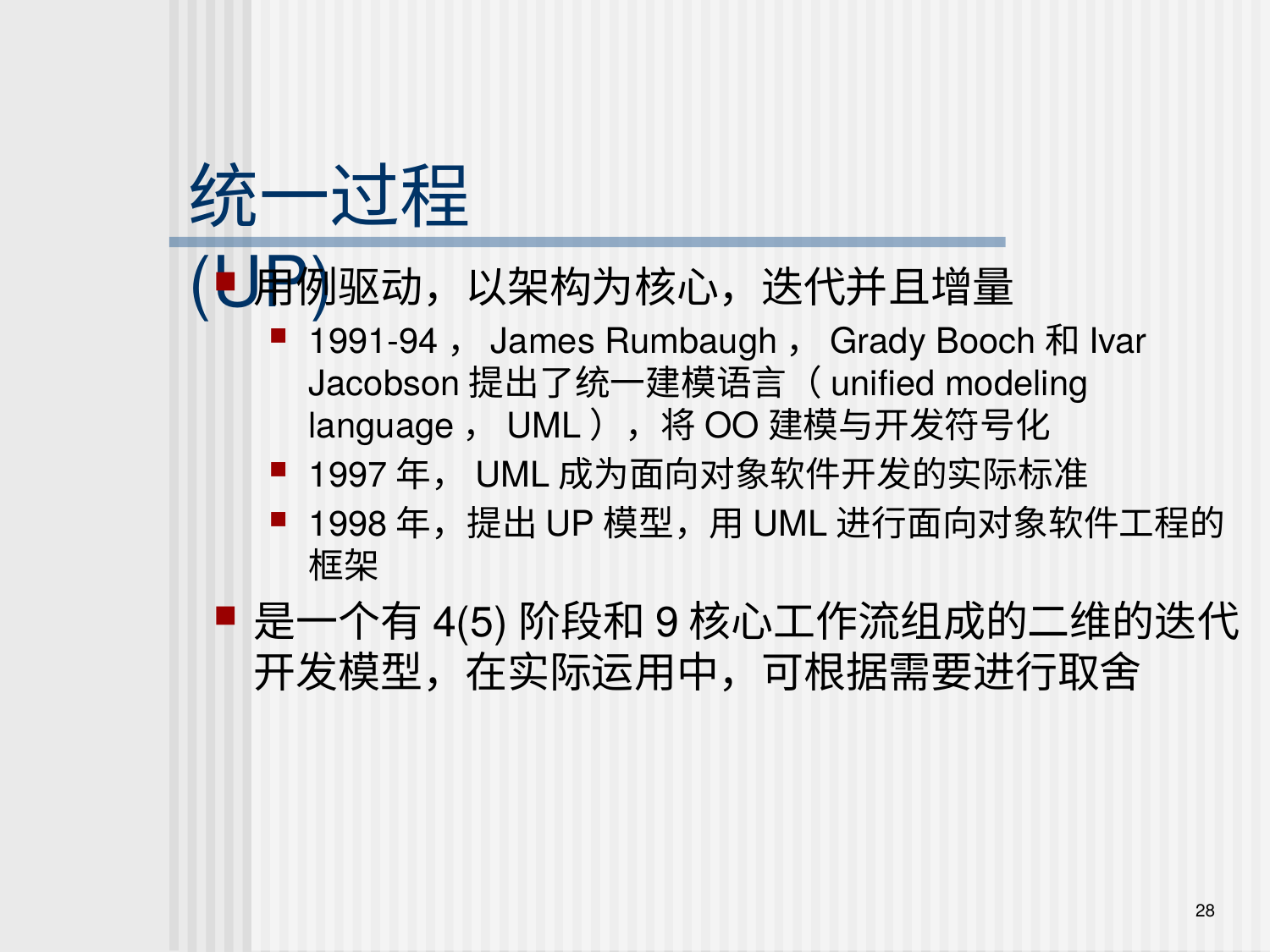

# 统一过程(UP)
用例驱动，以架构为核心，迭代并且增量
1991-94，James Rumbaugh，Grady Booch和Ivar Jacobson提出了统一建模语言（unified modeling language，UML），将OO建模与开发符号化
1997年，UML成为面向对象软件开发的实际标准
1998年，提出UP模型，用UML进行面向对象软件工程的框架
是一个有4(5)阶段和9核心工作流组成的二维的迭代开发模型，在实际运用中，可根据需要进行取舍
28